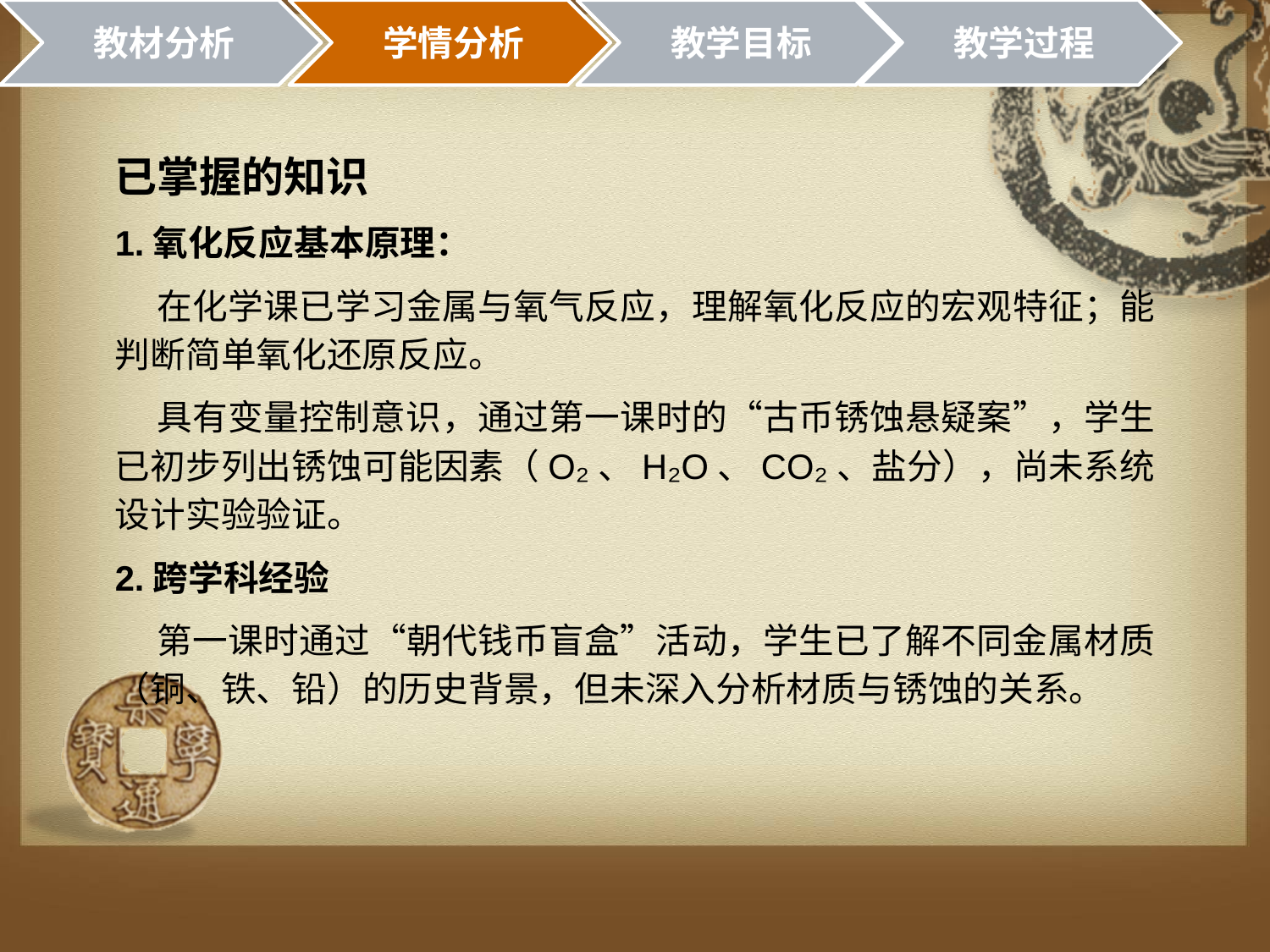

教材分析
学情分析
教学目标
教学过程
已掌握的知识
1.氧化反应基本原理：
    在化学课已学习金属与氧气反应，理解氧化反应的宏观特征；能判断简单氧化还原反应。
    具有变量控制意识，通过第一课时的“古币锈蚀悬疑案”，学生已初步列出锈蚀可能因素（O₂、H₂O、CO₂、盐分），尚未系统设计实验验证。
2.跨学科经验
    第一课时通过“朝代钱币盲盒”活动，学生已了解不同金属材质（铜、铁、铅）的历史背景，但未深入分析材质与锈蚀的关系。